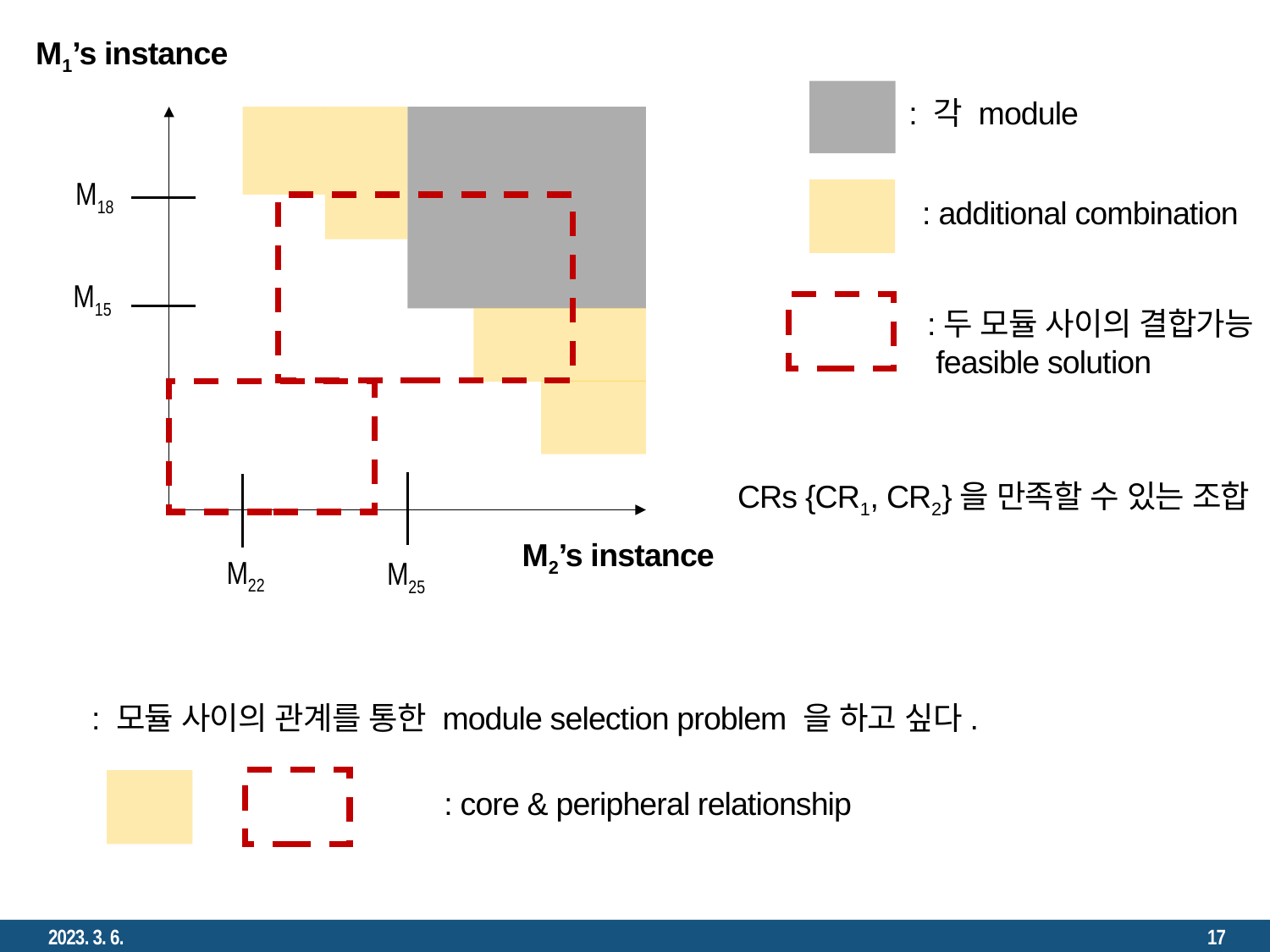

M1’s instance

: 각 module

M18

: additional combination

M15

:두 모듈 사이의 결합가능
 feasible solution

CRs {CR1, CR2}을 만족할 수 있는 조합
M2’s instance
M22
M25
: 모듈 사이의 관계를 통한 module selection problem 을 하고 싶다.

 : core & peripheral relationship
2023. 3. 6.
17